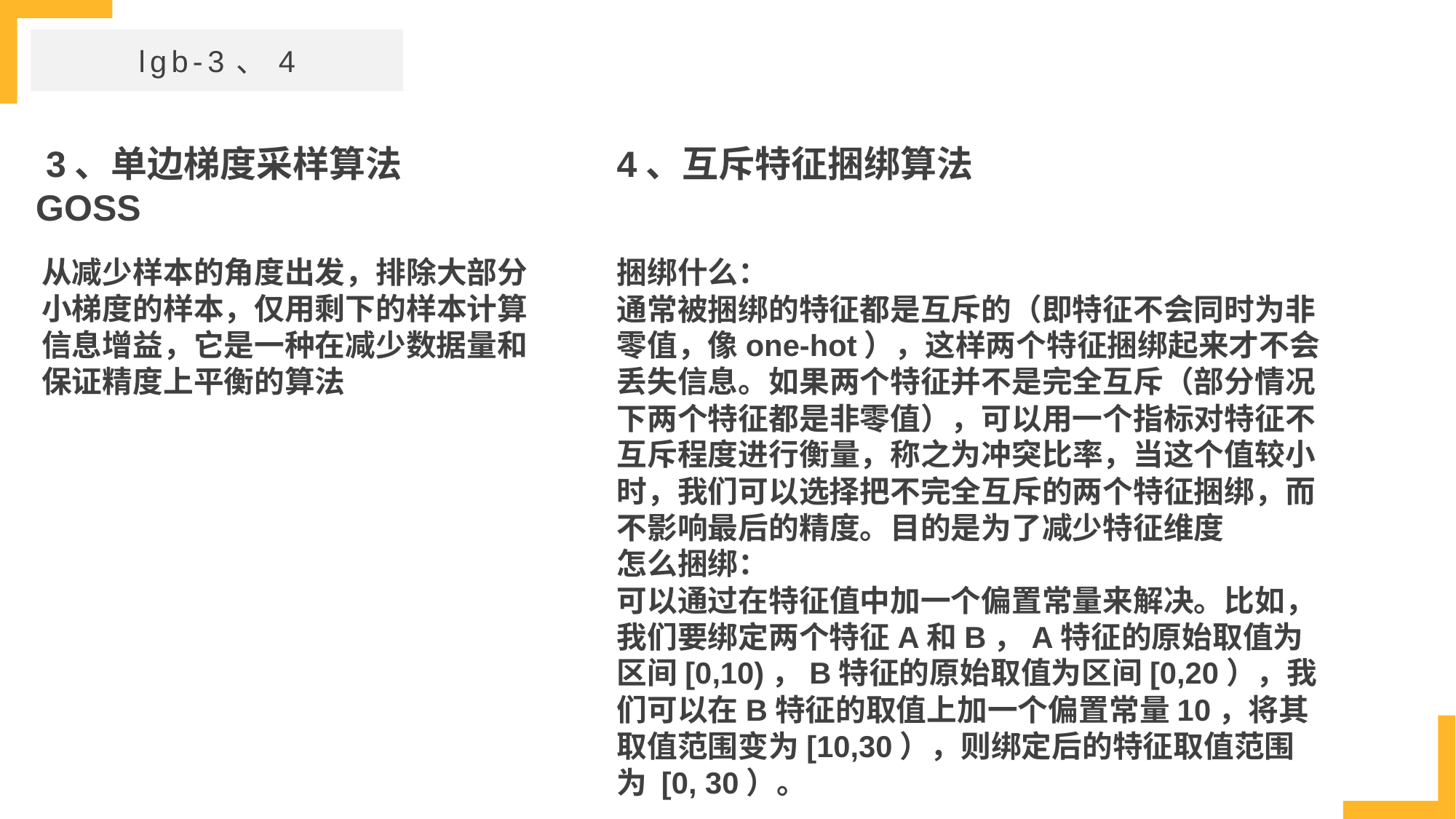

lgb-3、4
 3、单边梯度采样算法GOSS
4、互斥特征捆绑算法
从减少样本的角度出发，排除大部分小梯度的样本，仅用剩下的样本计算信息增益，它是一种在减少数据量和保证精度上平衡的算法
捆绑什么：
通常被捆绑的特征都是互斥的（即特征不会同时为非零值，像one-hot），这样两个特征捆绑起来才不会丢失信息。如果两个特征并不是完全互斥（部分情况下两个特征都是非零值），可以用一个指标对特征不互斥程度进行衡量，称之为冲突比率，当这个值较小时，我们可以选择把不完全互斥的两个特征捆绑，而不影响最后的精度。目的是为了减少特征维度
怎么捆绑：
可以通过在特征值中加一个偏置常量来解决。比如，我们要绑定两个特征A和B，A特征的原始取值为区间[0,10)，B特征的原始取值为区间[0,20），我们可以在B特征的取值上加一个偏置常量10，将其取值范围变为[10,30），则绑定后的特征取值范围为 [0, 30）。